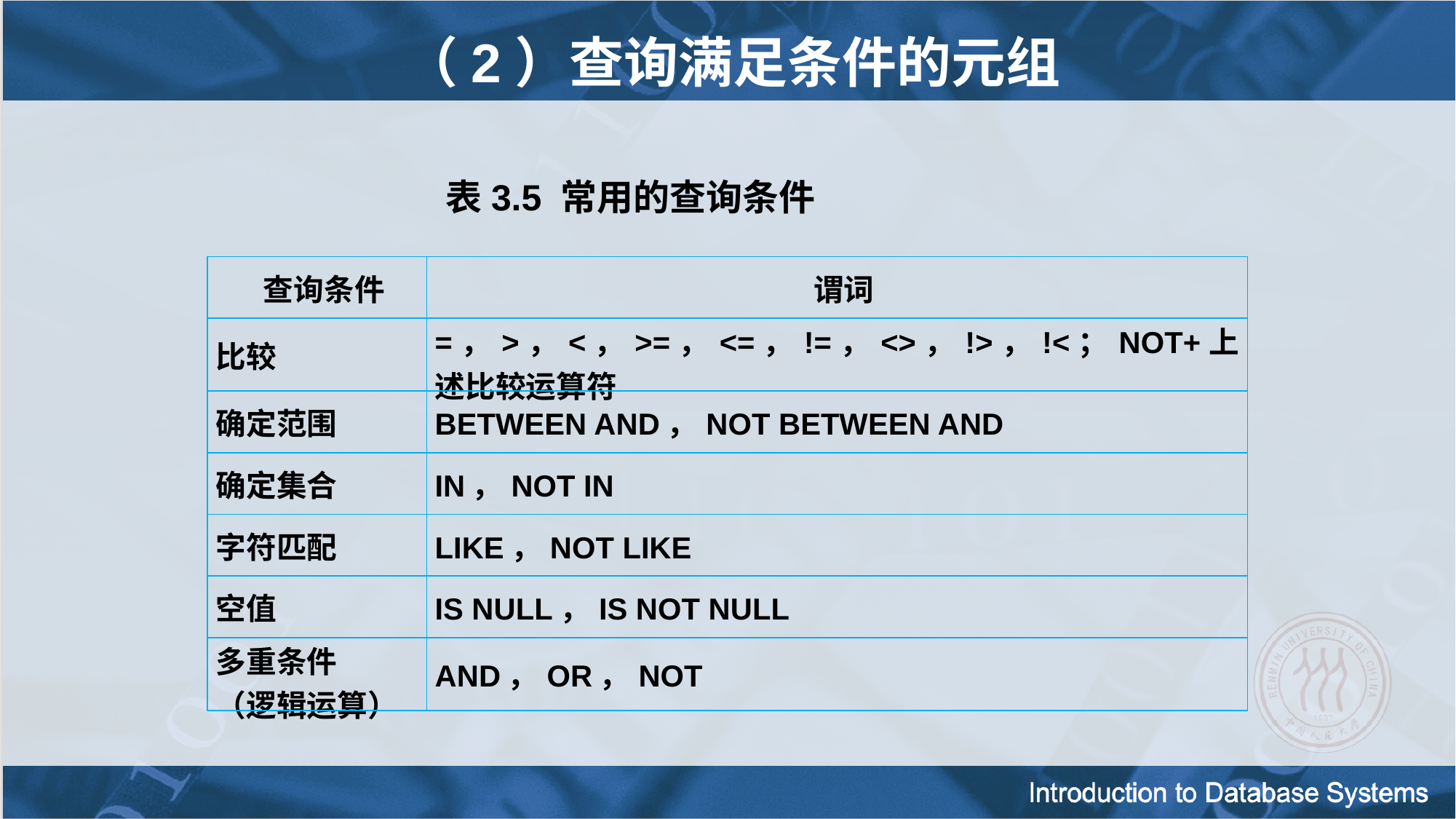

（2）查询满足条件的元组
表3.5 常用的查询条件

| 查询条件 | 谓词 |
| --- | --- |
| 比较 | =，>，<，>=，<=，!=，<>，!>，!<；NOT+上述比较运算符 |
| 确定范围 | BETWEEN AND，NOT BETWEEN AND |
| 确定集合 | IN，NOT IN |
| 字符匹配 | LIKE，NOT LIKE |
| 空值 | IS NULL，IS NOT NULL |
| 多重条件 （逻辑运算） | AND，OR，NOT |